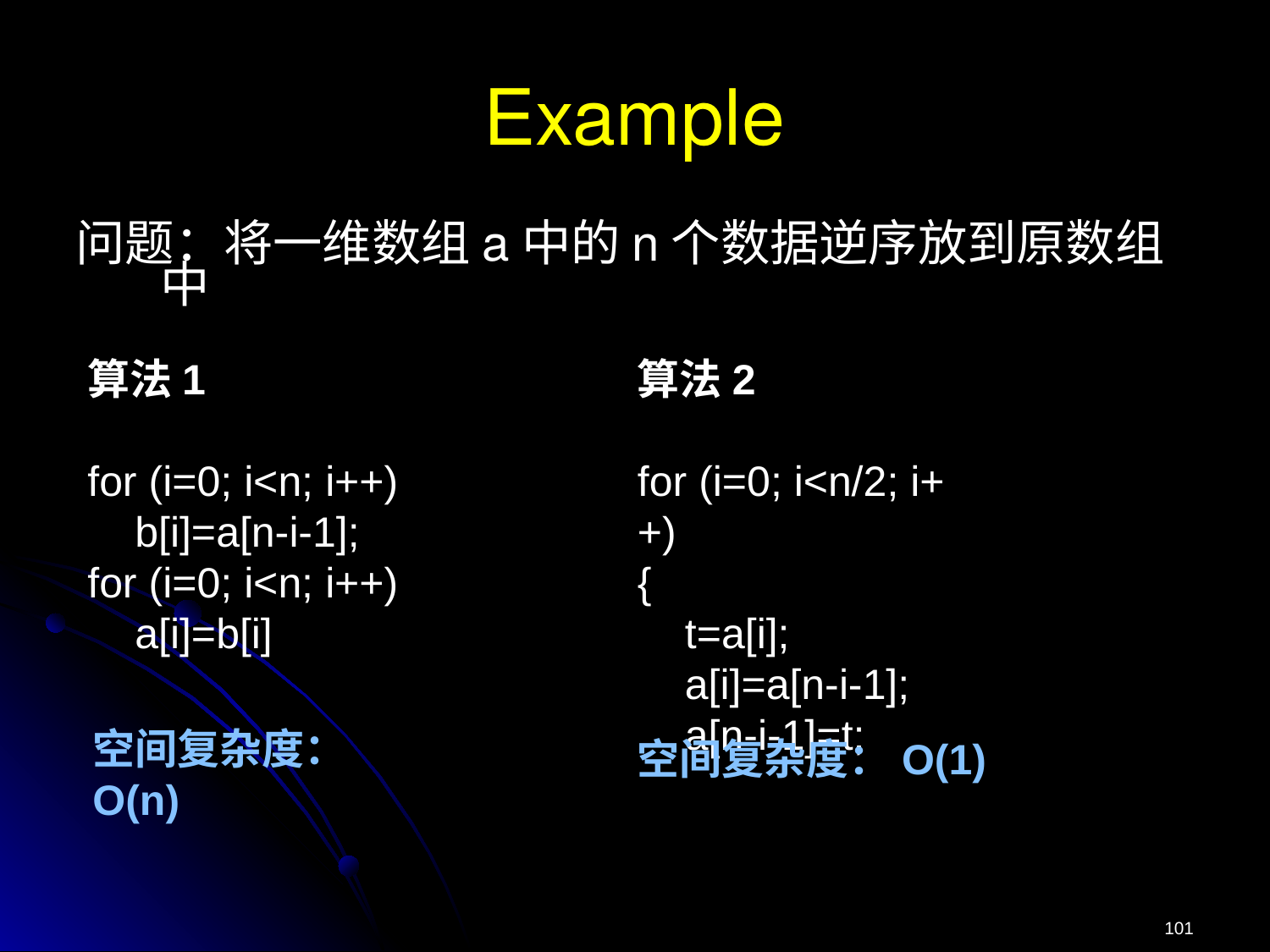

Example
问题：将一维数组a中的n个数据逆序放到原数组中

算法1

for (i=0; i<n; i++)
    b[i]=a[n-i-1];
for (i=0; i<n; i++)
    a[i]=b[i]
算法2

for (i=0; i<n/2; i++)
{
    t=a[i];
    a[i]=a[n-i-1];
    a[n-i-1]=t;
空间复杂度：O(n)
空间复杂度：O(1)

101